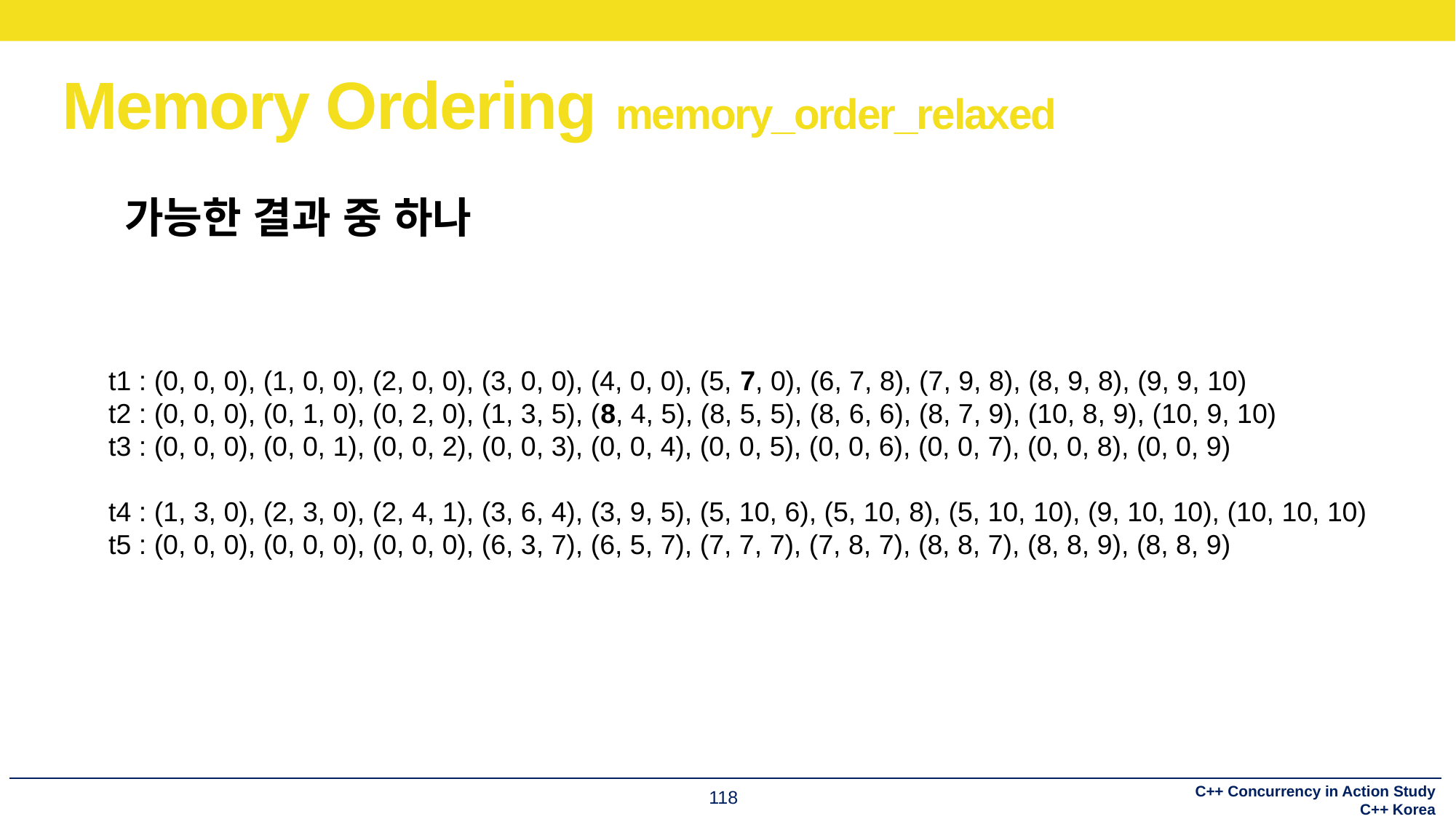

# Memory Ordering memory_order_relaxed
가능한 결과 중 하나

t1 : (0, 0, 0), (1, 0, 0), (2, 0, 0), (3, 0, 0), (4, 0, 0), (5, 7, 0), (6, 7, 8), (7, 9, 8), (8, 9, 8), (9, 9, 10)
t2 : (0, 0, 0), (0, 1, 0), (0, 2, 0), (1, 3, 5), (8, 4, 5), (8, 5, 5), (8, 6, 6), (8, 7, 9), (10, 8, 9), (10, 9, 10)
t3 : (0, 0, 0), (0, 0, 1), (0, 0, 2), (0, 0, 3), (0, 0, 4), (0, 0, 5), (0, 0, 6), (0, 0, 7), (0, 0, 8), (0, 0, 9)

t4 : (1, 3, 0), (2, 3, 0), (2, 4, 1), (3, 6, 4), (3, 9, 5), (5, 10, 6), (5, 10, 8), (5, 10, 10), (9, 10, 10), (10, 10, 10)
t5 : (0, 0, 0), (0, 0, 0), (0, 0, 0), (6, 3, 7), (6, 5, 7), (7, 7, 7), (7, 8, 7), (8, 8, 7), (8, 8, 9), (8, 8, 9)
118